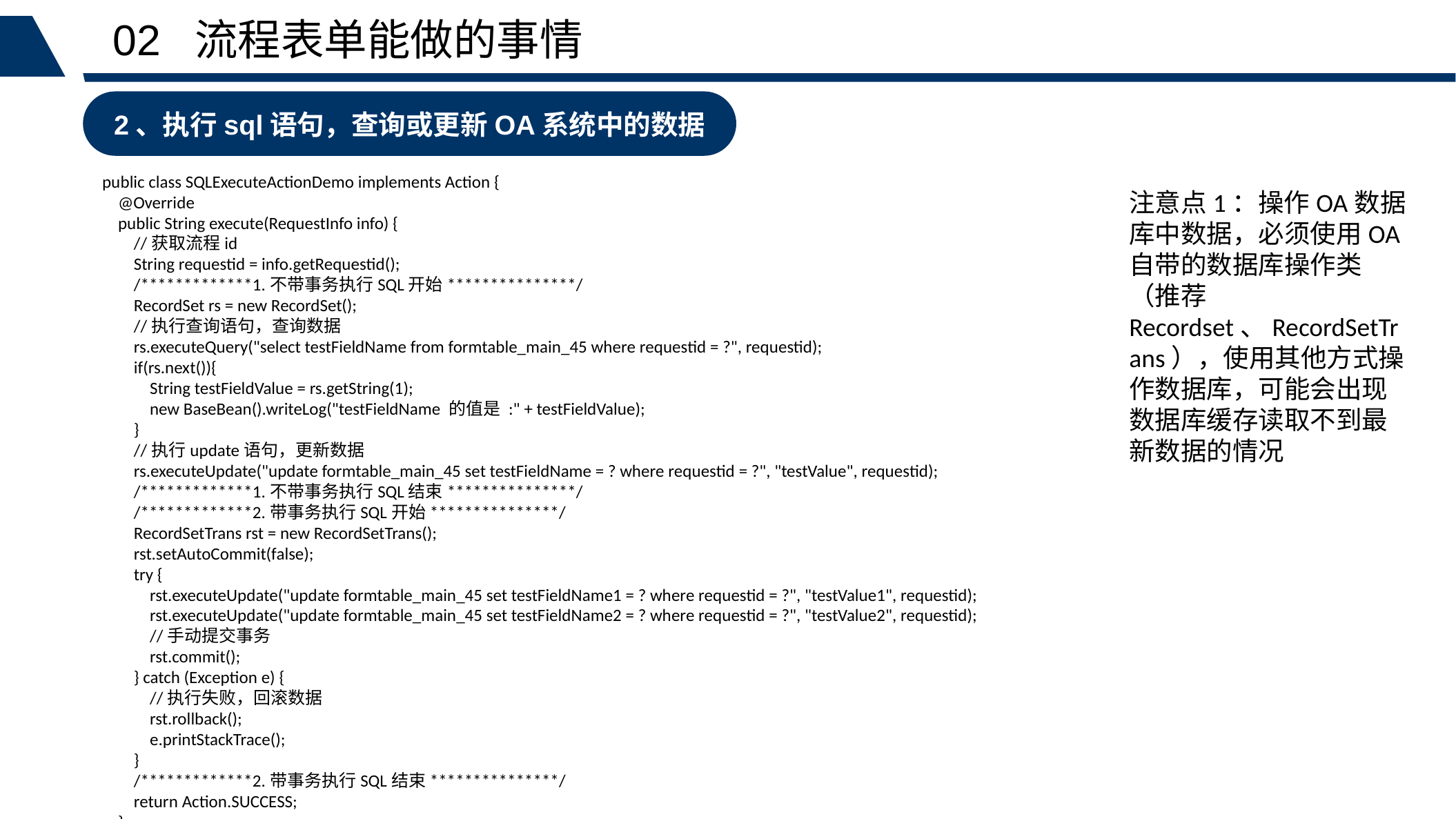

02  流程表单能做的事情

2、执行sql语句，查询或更新OA系统中的数据
public class SQLExecuteActionDemo implements Action {
    @Override
    public String execute(RequestInfo info) {
        //获取流程id
        String requestid = info.getRequestid();
        /*************1.不带事务执行SQL开始***************/
        RecordSet rs = new RecordSet();
        //执行查询语句，查询数据
        rs.executeQuery("select testFieldName from formtable_main_45 where requestid = ?", requestid);
        if(rs.next()){
            String testFieldValue = rs.getString(1);
            new BaseBean().writeLog("testFieldName 的值是 :" + testFieldValue);
        }
        //执行update语句，更新数据
        rs.executeUpdate("update formtable_main_45 set testFieldName = ? where requestid = ?", "testValue", requestid);
        /*************1.不带事务执行SQL结束***************/
        /*************2.带事务执行SQL开始***************/
        RecordSetTrans rst = new RecordSetTrans();
        rst.setAutoCommit(false);
        try {
            rst.executeUpdate("update formtable_main_45 set testFieldName1 = ? where requestid = ?", "testValue1", requestid);
            rst.executeUpdate("update formtable_main_45 set testFieldName2 = ? where requestid = ?", "testValue2", requestid);
            //手动提交事务
            rst.commit();
        } catch (Exception e) {
            //执行失败，回滚数据
            rst.rollback();
            e.printStackTrace();
        }
        /*************2.带事务执行SQL结束***************/
        return Action.SUCCESS;
    }
}
注意点1：操作OA数据库中数据，必须使用OA自带的数据库操作类（推荐Recordset、RecordSetTrans），使用其他方式操作数据库，可能会出现数据库缓存读取不到最新数据的情况
虚心学习,掌握技能

遵守安全生产的一般规则